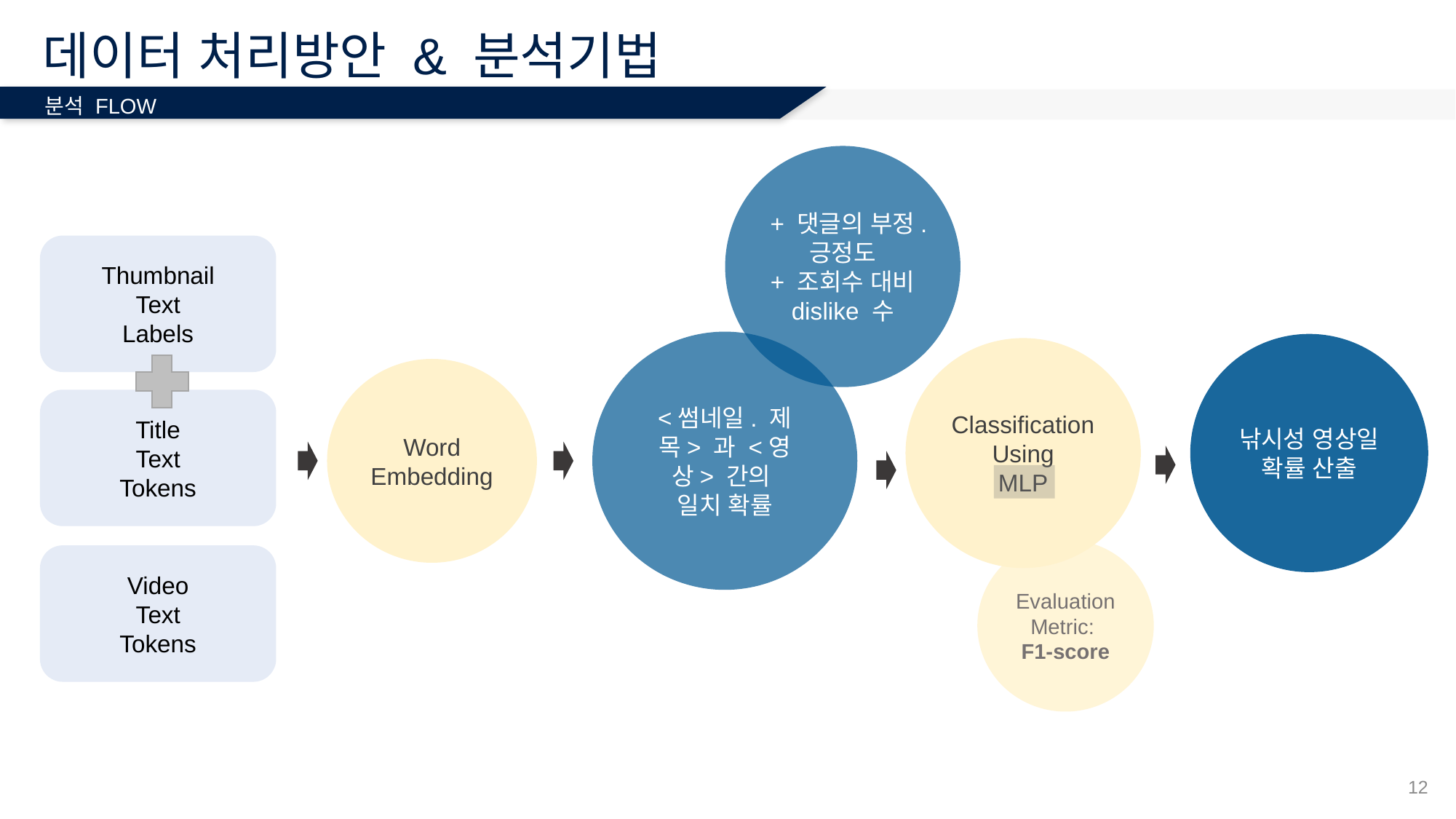

# 데이터 처리방안 & 분석기법
분석 FLOW
+ 댓글의 부정.긍정도
+ 조회수 대비 dislike 수
Thumbnail
Text
Labels
<썸네일. 제목> 과 <영상> 간의
일치 확률
낚시성 영상일 확률 산출
Classification
Using
MLP

Word
Embedding
Title
Text
Tokens

Evaluation Metric:
F1-score
Video
Text
Tokens
12